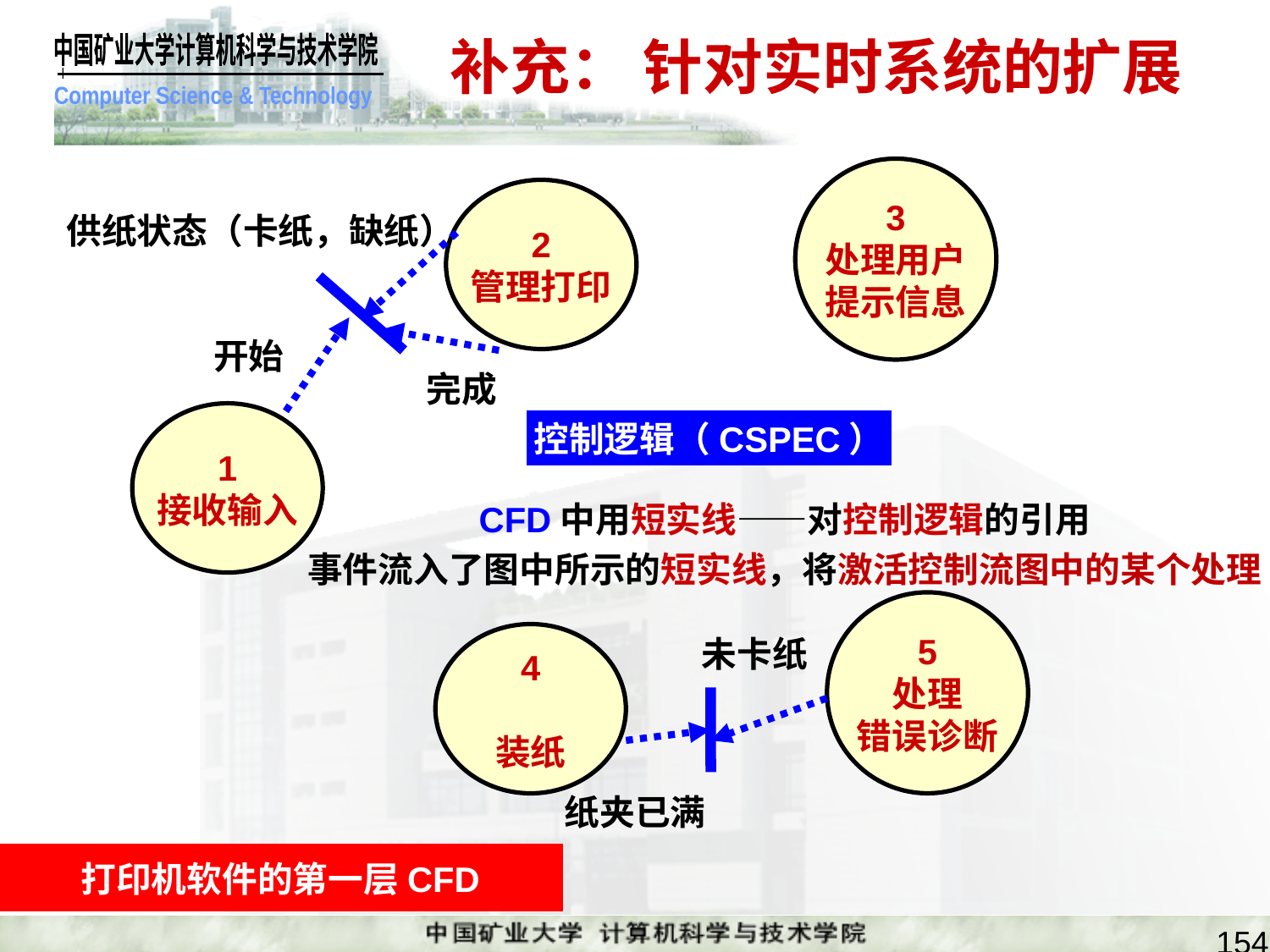

# 补充： 针对实时系统的扩展
3
处理用户
提示信息
2
管理打印
供纸状态（卡纸，缺纸）

开始

完成
1
接收输入
控制逻辑（CSPEC）
CFD中用短实线——对控制逻辑的引用
事件流入了图中所示的短实线，将激活控制流图中的某个处理
5
处理
错误诊断
4

装纸
未卡纸

纸夹已满
打印机软件的第一层CFD
154